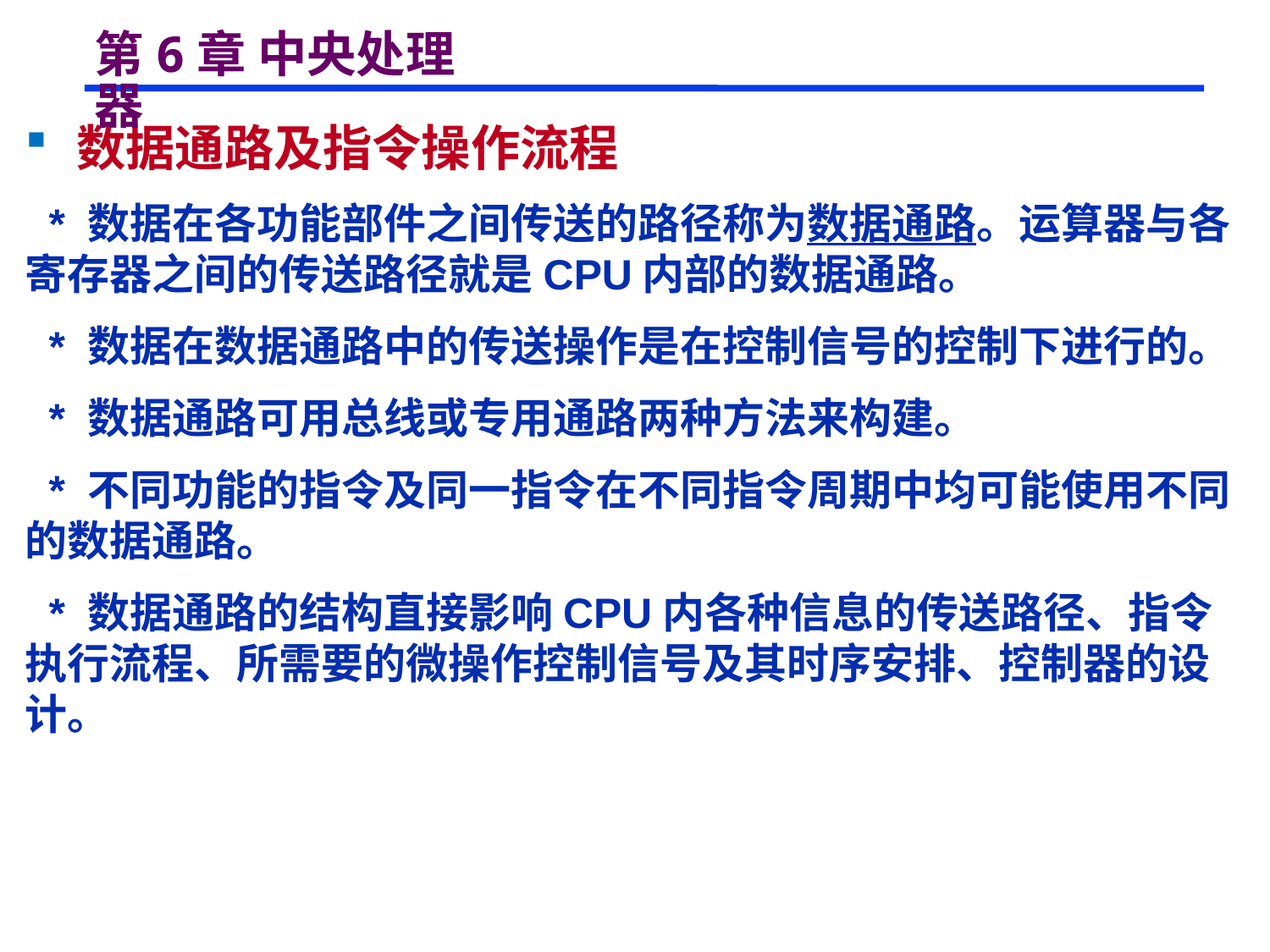

# 第6章 中央处理器
 数据通路及指令操作流程
  * 数据在各功能部件之间传送的路径称为数据通路。运算器与各寄存器之间的传送路径就是CPU内部的数据通路。
  * 数据在数据通路中的传送操作是在控制信号的控制下进行的。
  * 数据通路可用总线或专用通路两种方法来构建。
  * 不同功能的指令及同一指令在不同指令周期中均可能使用不同的数据通路。
  * 数据通路的结构直接影响CPU内各种信息的传送路径、指令执行流程、所需要的微操作控制信号及其时序安排、控制器的设计。